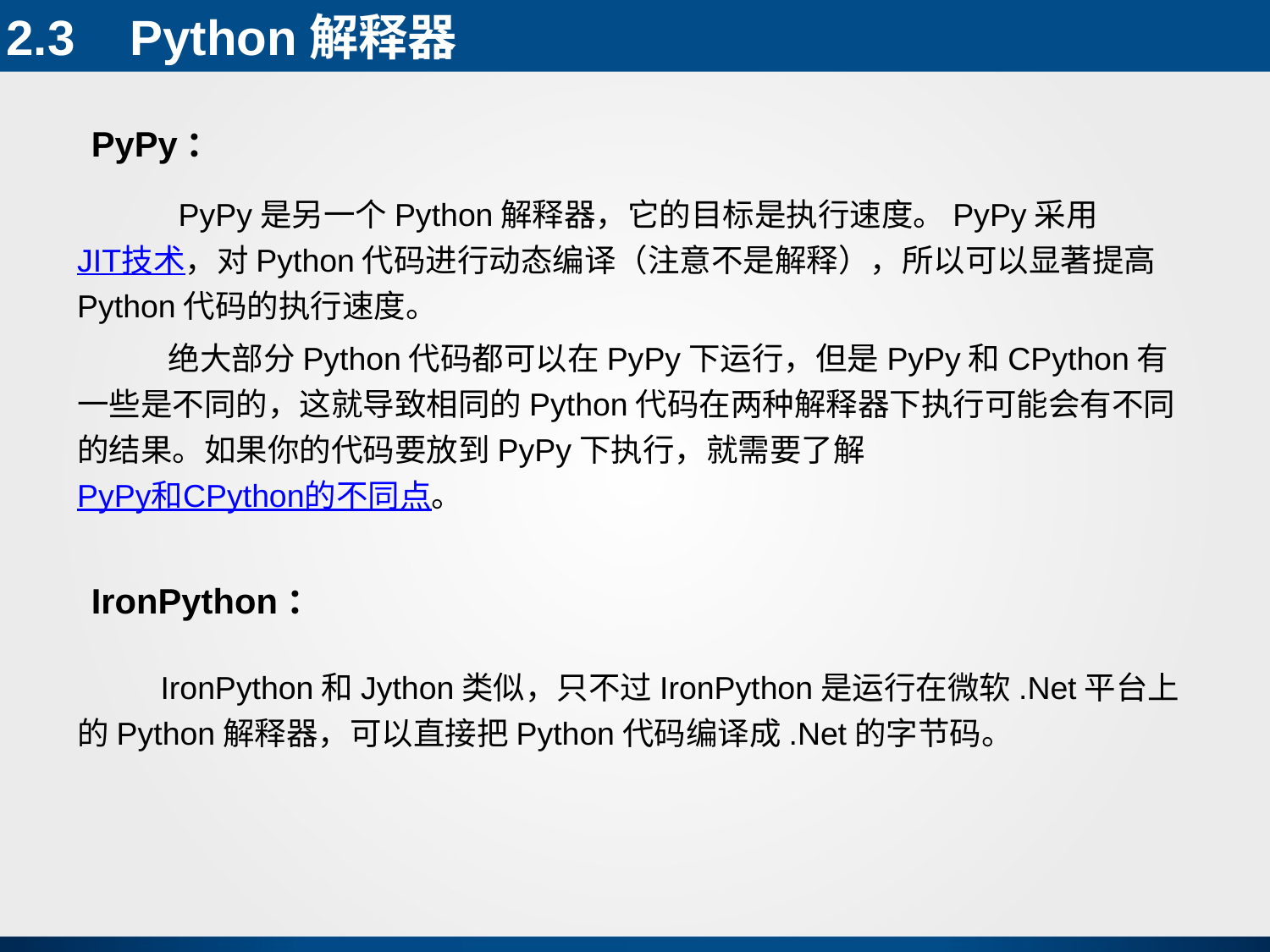

2.3    Python解释器
PyPy：
      PyPy是另一个Python解释器，它的目标是执行速度。PyPy采用JIT技术，对Python代码进行动态编译（注意不是解释），所以可以显著提高Python代码的执行速度。
    绝大部分Python代码都可以在PyPy下运行，但是PyPy和CPython有一些是不同的，这就导致相同的Python代码在两种解释器下执行可能会有不同的结果。如果你的代码要放到PyPy下执行，就需要了解PyPy和CPython的不同点。

IronPython：
    IronPython和Jython类似，只不过IronPython是运行在微软.Net平台上的Python解释器，可以直接把Python代码编译成.Net的字节码。